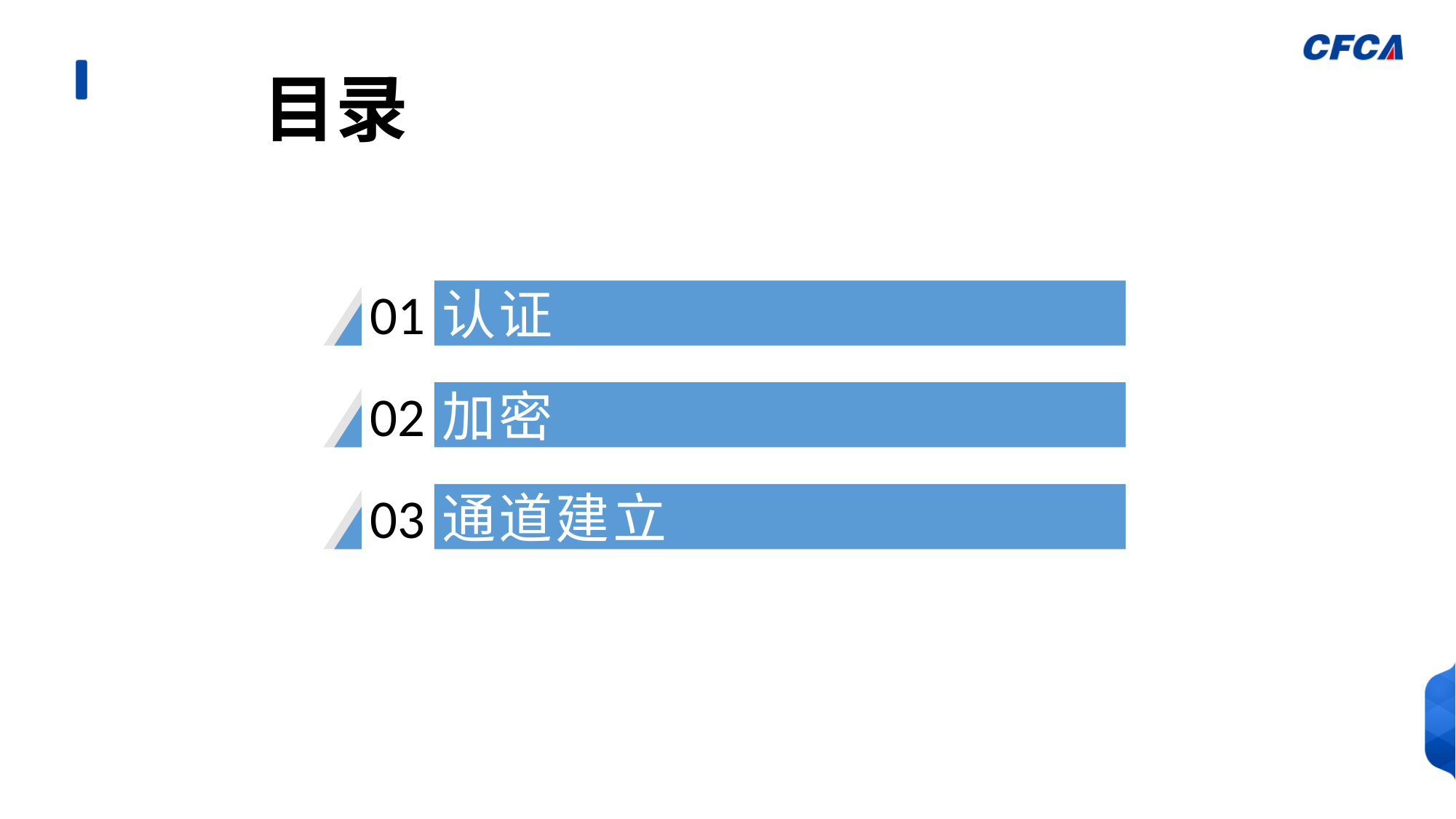

目录
01
认证

02
加密

03
通道建立